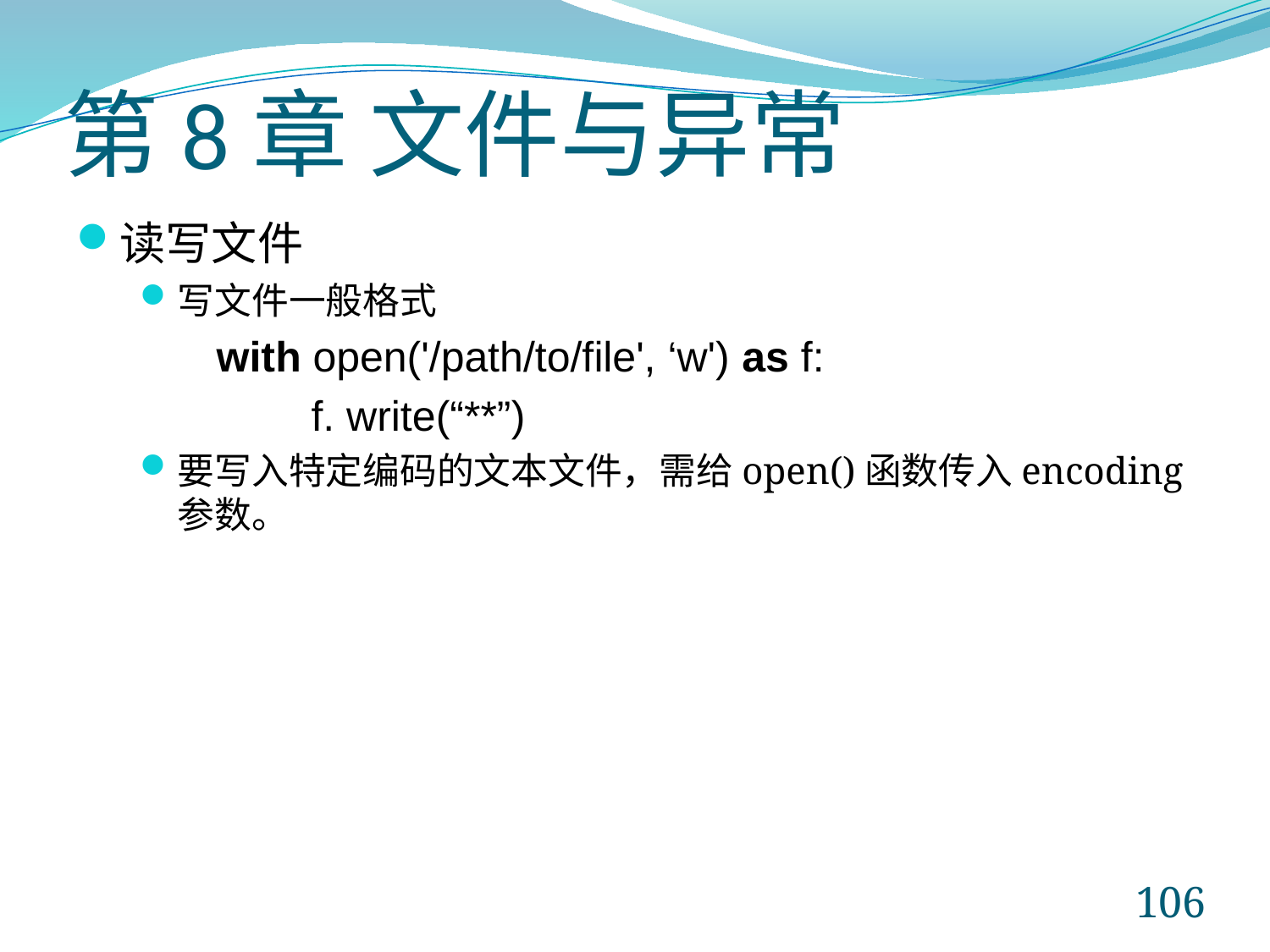

# 第8章 文件与异常
读写文件
写文件一般格式
    with open('/path/to/file', ‘w') as f:
            f. write(“**”)
要写入特定编码的文本文件，需给open()函数传入encoding参数。

106